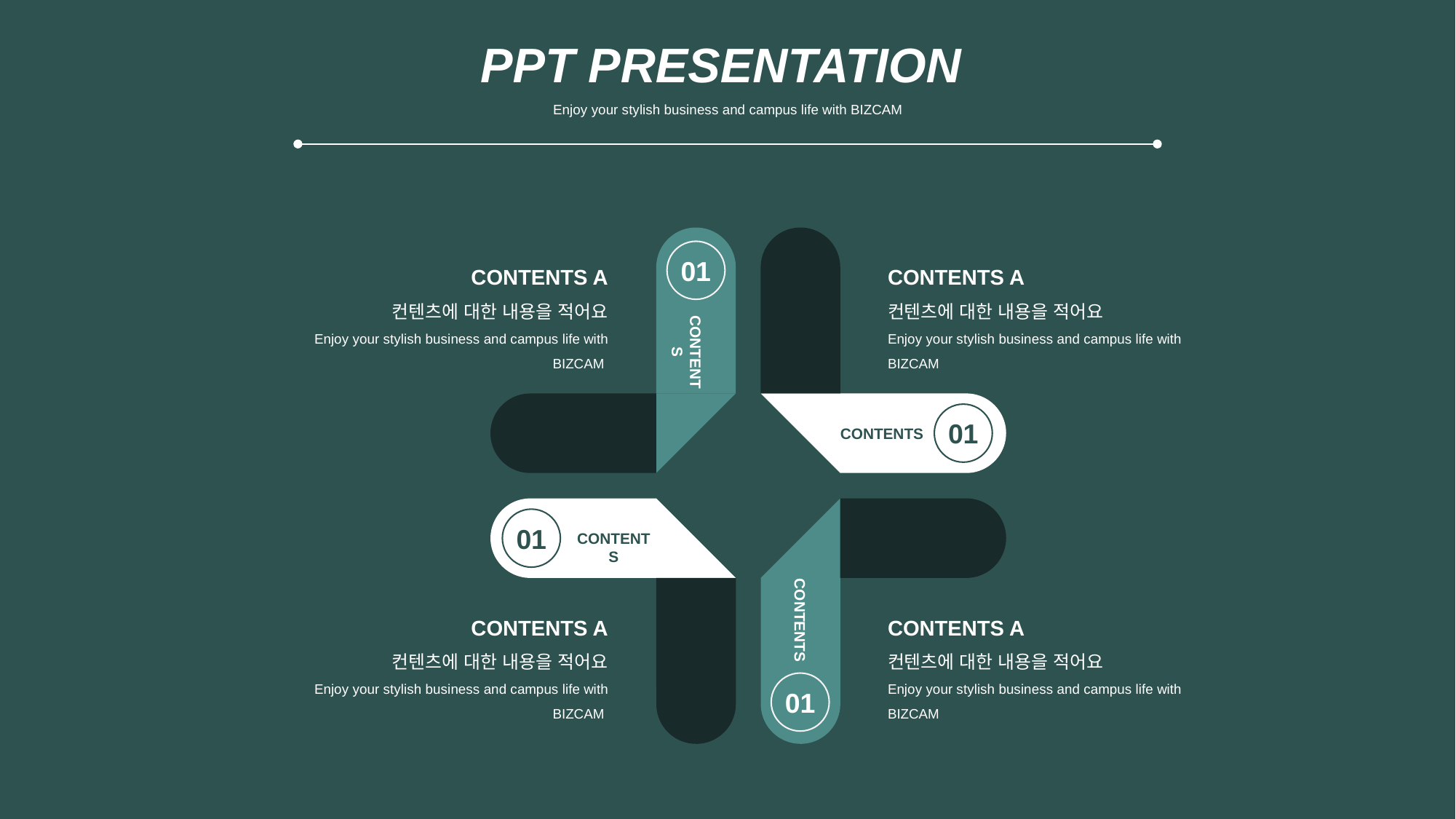

PPT PRESENTATION
Enjoy your stylish business and campus life with BIZCAM

01
CONTENTS
01
CONTENTS
01
CONTENTS
CONTENTS
01
CONTENTS A
컨텐츠에 대한 내용을 적어요
Enjoy your stylish business and campus life with BIZCAM
CONTENTS A
컨텐츠에 대한 내용을 적어요
Enjoy your stylish business and campus life with BIZCAM
CONTENTS A
컨텐츠에 대한 내용을 적어요
Enjoy your stylish business and campus life with BIZCAM
CONTENTS A
컨텐츠에 대한 내용을 적어요
Enjoy your stylish business and campus life with BIZCAM